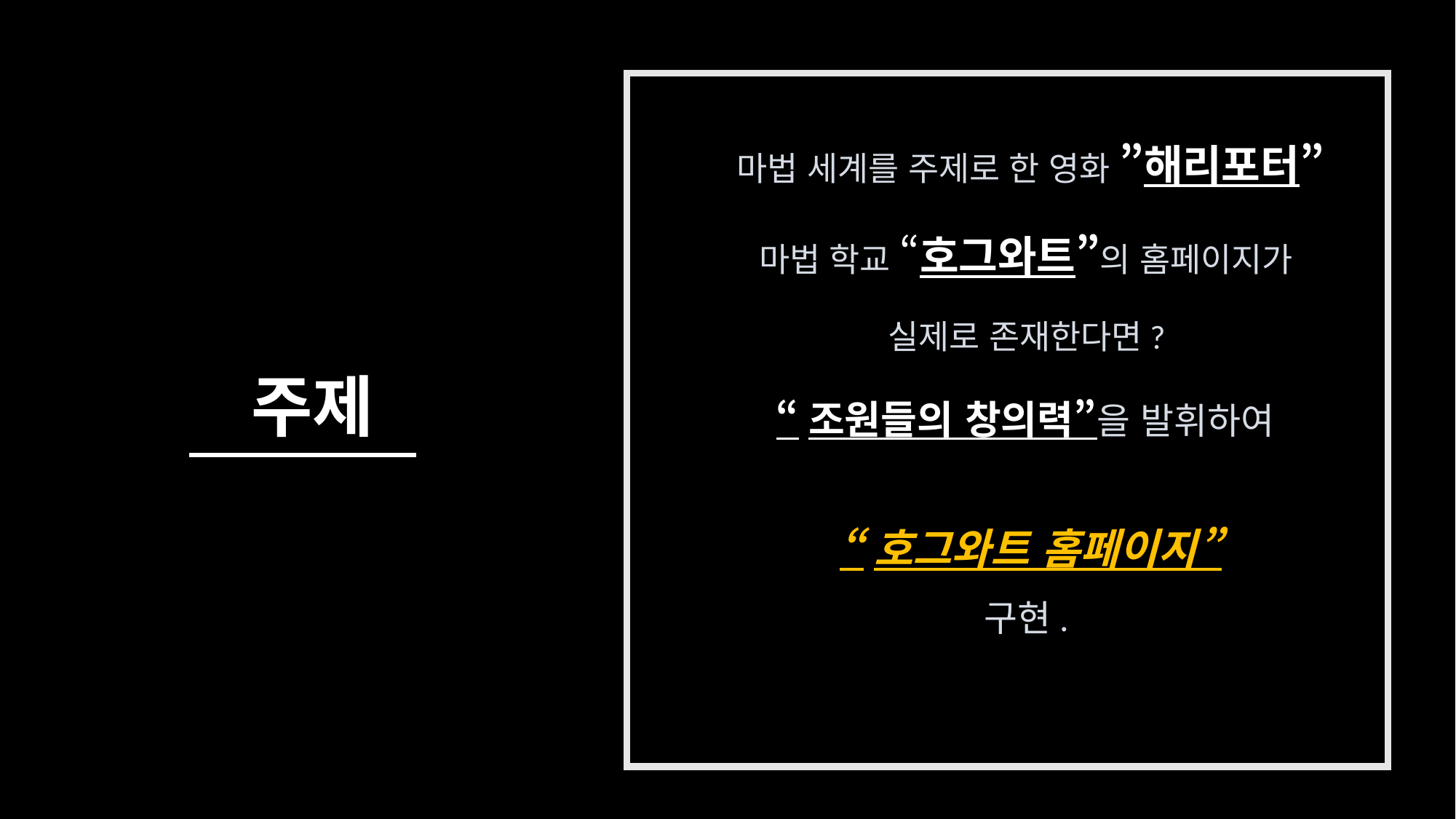

마법 세계를 주제로 한 영화 ”해리포터”
마법 학교 “호그와트”의 홈페이지가
실제로 존재한다면?
“조원들의 창의력”을 발휘하여

“호그와트 홈페이지”
구현.
# 주제